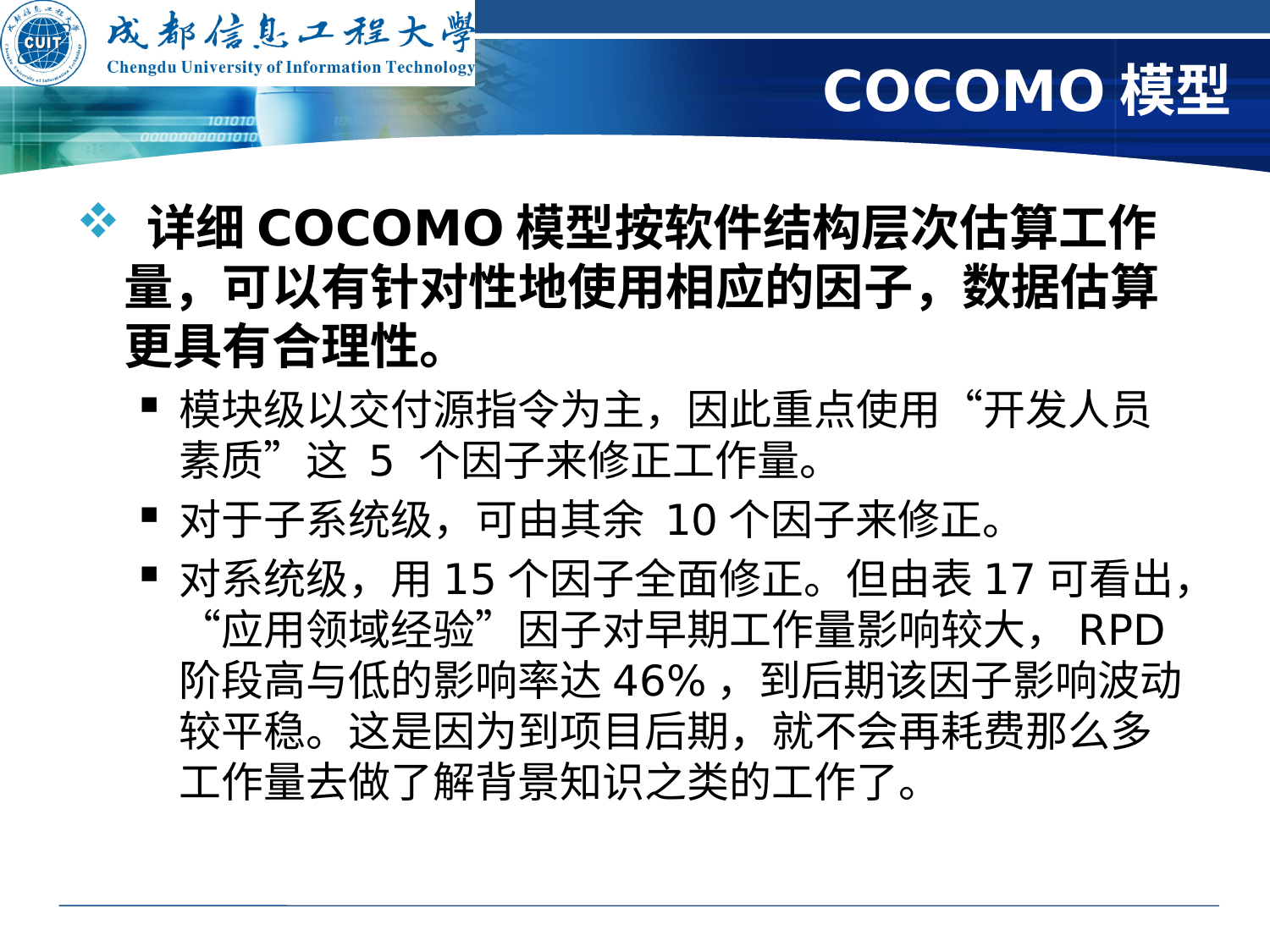

# COCOMO模型
 详细COCOMO模型按软件结构层次估算工作量，可以有针对性地使用相应的因子，数据估算更具有合理性。
模块级以交付源指令为主，因此重点使用“开发人员素质”这 5 个因子来修正工作量。
对于子系统级，可由其余 10个因子来修正。
对系统级，用15个因子全面修正。但由表17可看出，“应用领域经验”因子对早期工作量影响较大，RPD阶段高与低的影响率达46%，到后期该因子影响波动较平稳。这是因为到项目后期，就不会再耗费那么多工作量去做了解背景知识之类的工作了。